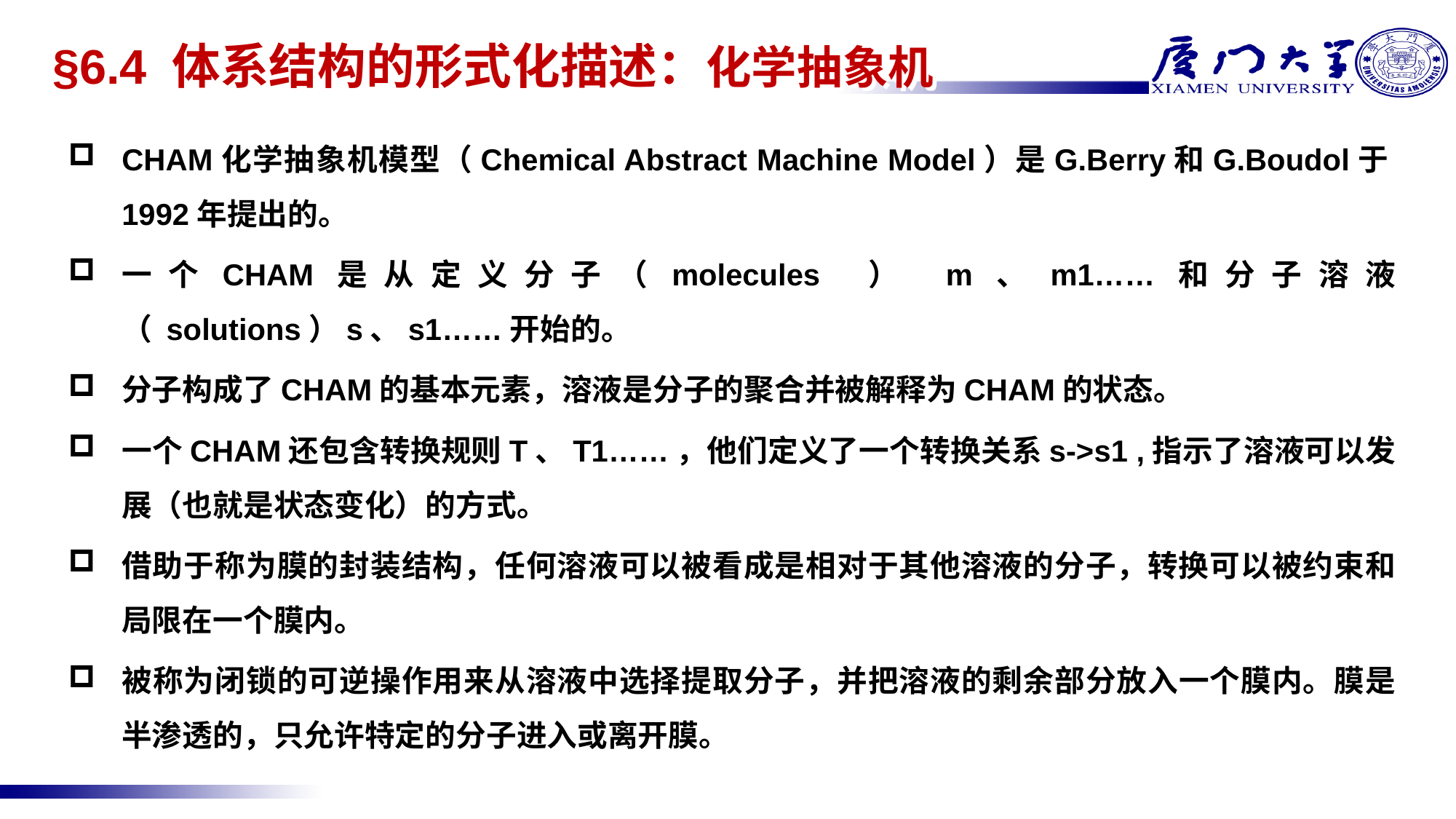

# §6.4 体系结构的形式化描述：化学抽象机
CHAM化学抽象机模型（Chemical Abstract Machine Model）是G.Berry和G.Boudol于1992年提出的。
一个CHAM是从定义分子（molecules ） m、m1……和分子溶液（ solutions）s、s1……开始的。
分子构成了CHAM的基本元素，溶液是分子的聚合并被解释为CHAM的状态。
一个CHAM还包含转换规则T、T1……，他们定义了一个转换关系s->s1 ,指示了溶液可以发展（也就是状态变化）的方式。
借助于称为膜的封装结构，任何溶液可以被看成是相对于其他溶液的分子，转换可以被约束和局限在一个膜内。
被称为闭锁的可逆操作用来从溶液中选择提取分子，并把溶液的剩余部分放入一个膜内。膜是半渗透的，只允许特定的分子进入或离开膜。